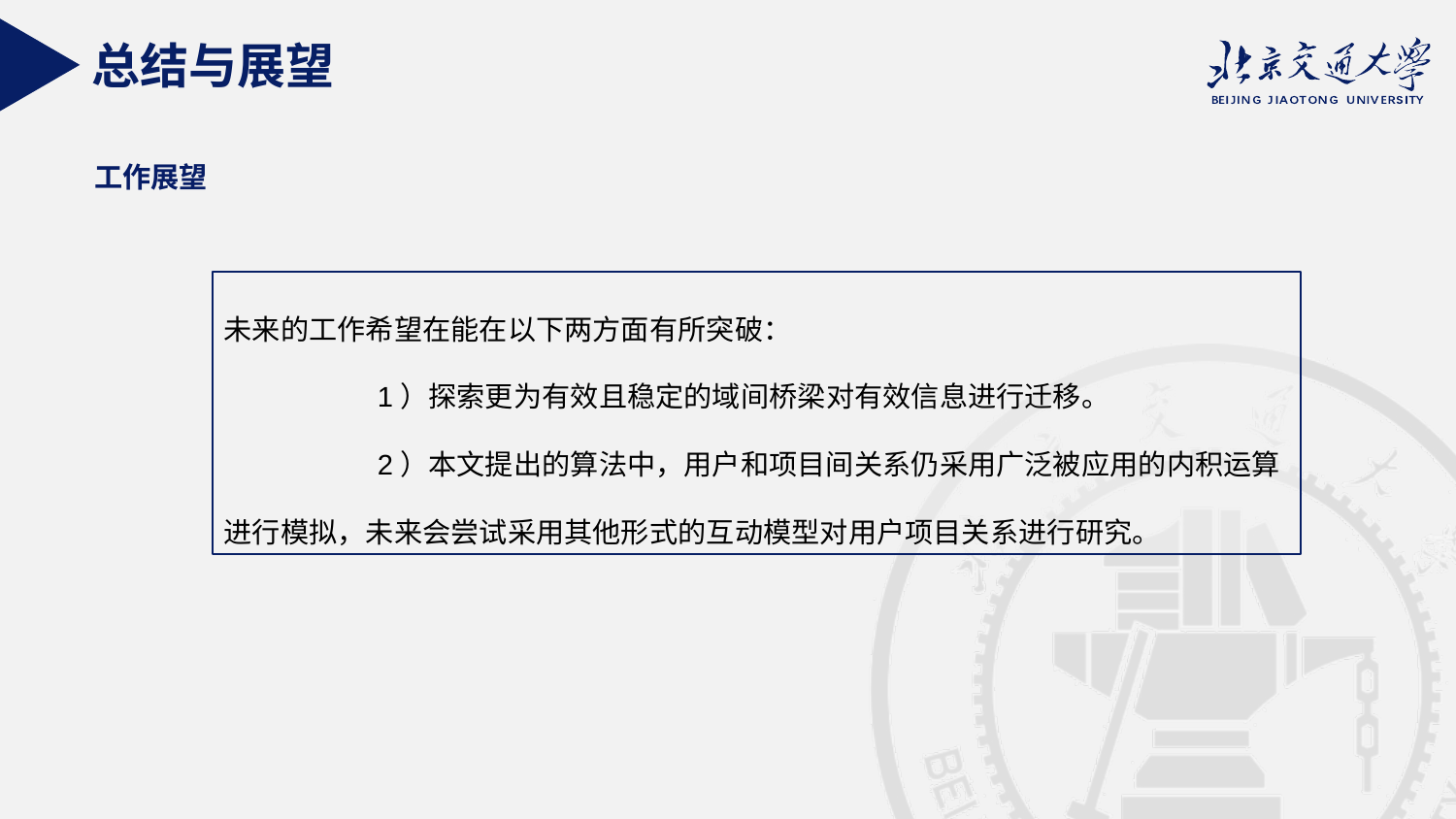

总结与展望
工作展望
未来的工作希望在能在以下两方面有所突破：
	 1）探索更为有效且稳定的域间桥梁对有效信息进行迁移。
	 2）本文提出的算法中，用户和项目间关系仍采用广泛被应用的内积运算进行模拟，未来会尝试采用其他形式的互动模型对用户项目关系进行研究。